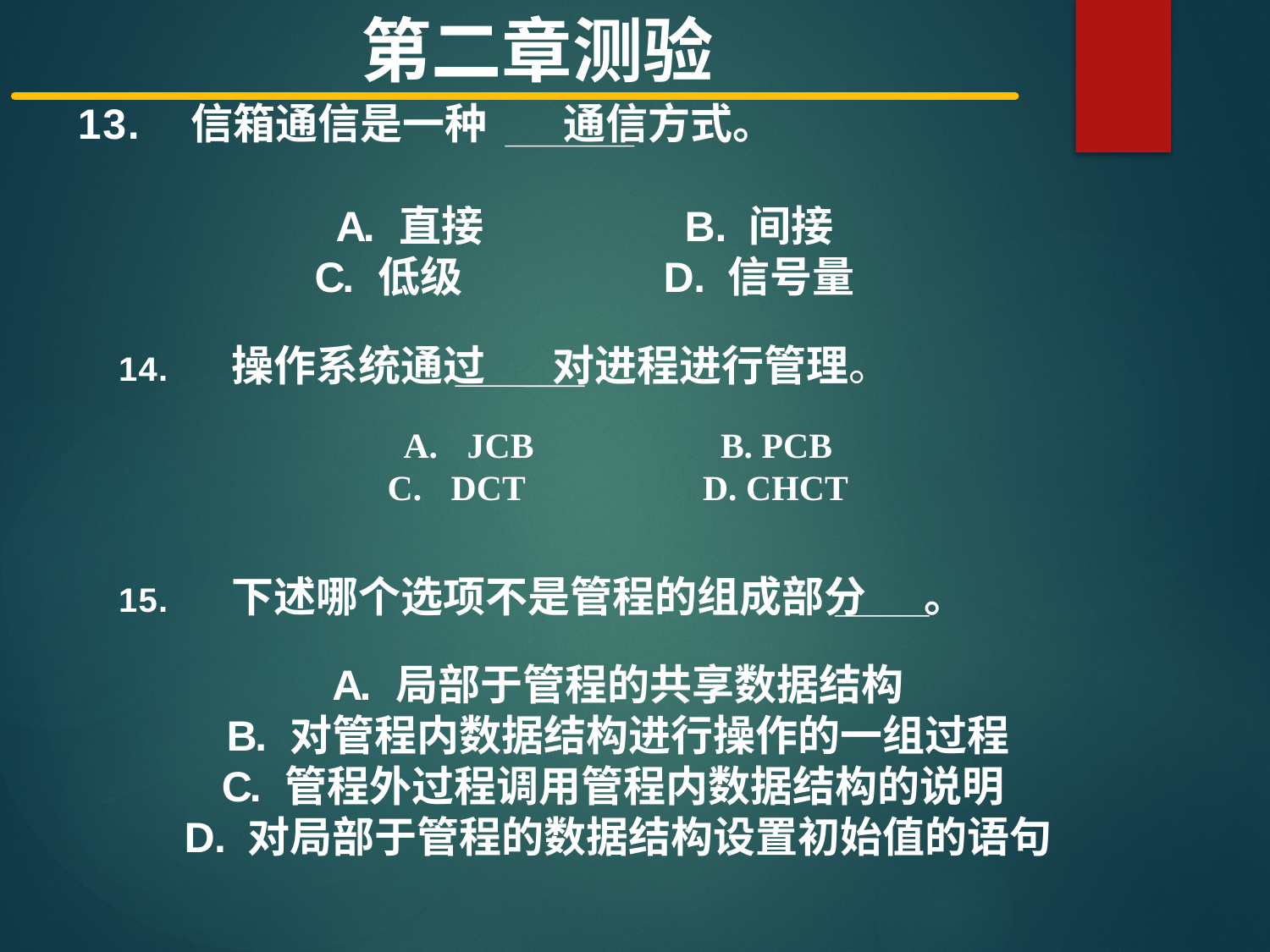

第二章测验
信箱通信是一种        通信方式。

直接                    B. 间接
低级                    D. 信号量
操作系统通过       对进程进行管理。

JCB                     B. PCB
DCT                    D. CHCT
下述哪个选项不是管程的组成部分      。

局部于管程的共享数据结构
对管程内数据结构进行操作的一组过程
管程外过程调用管程内数据结构的说明
对局部于管程的数据结构设置初始值的语句